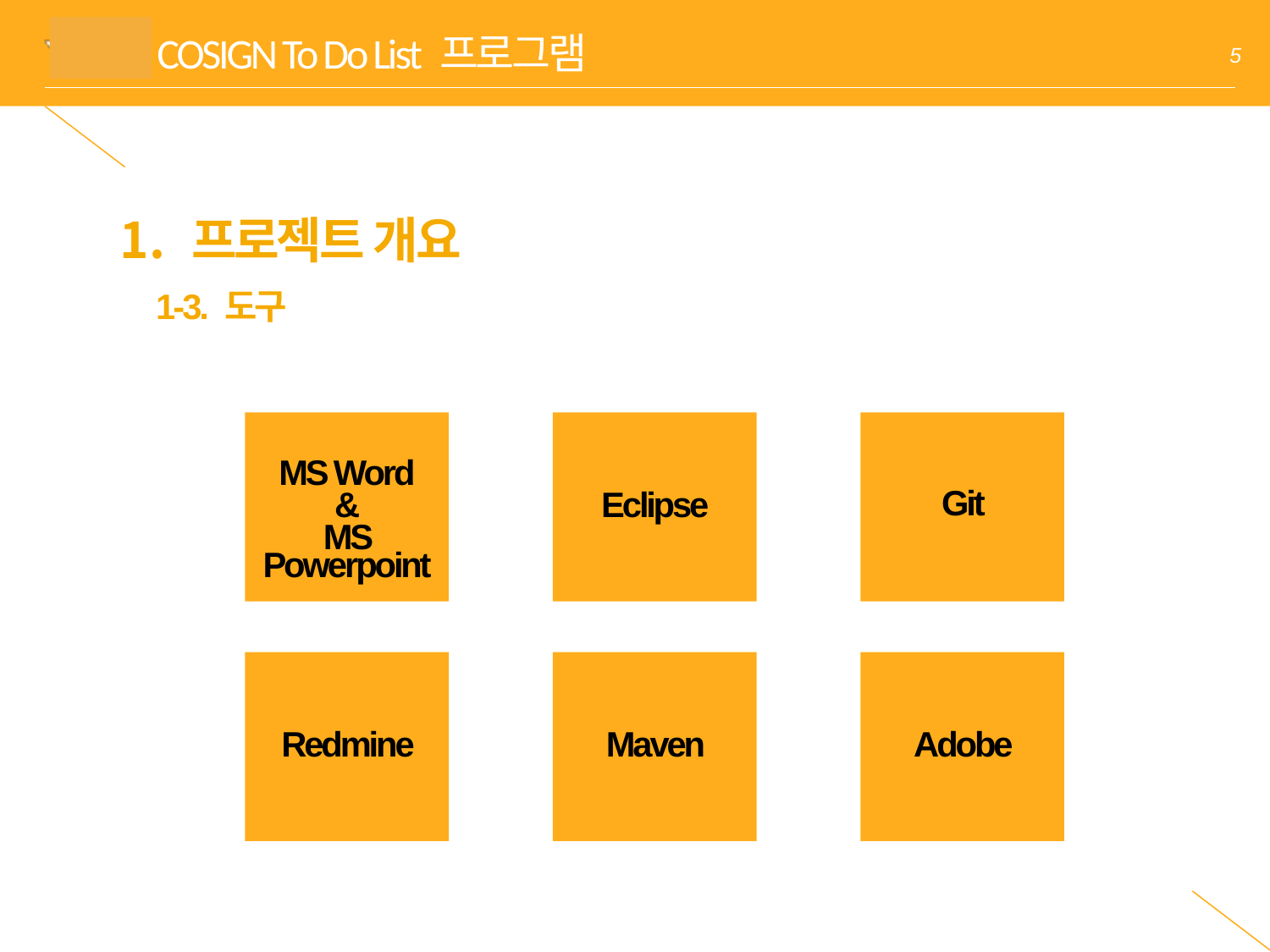

# COSIGN To Do List 프로그램
5

프로젝트 개요
   1-3. 도구

MS Word
&
MS Powerpoint
Git
Eclipse

Redmine
Maven
Adobe